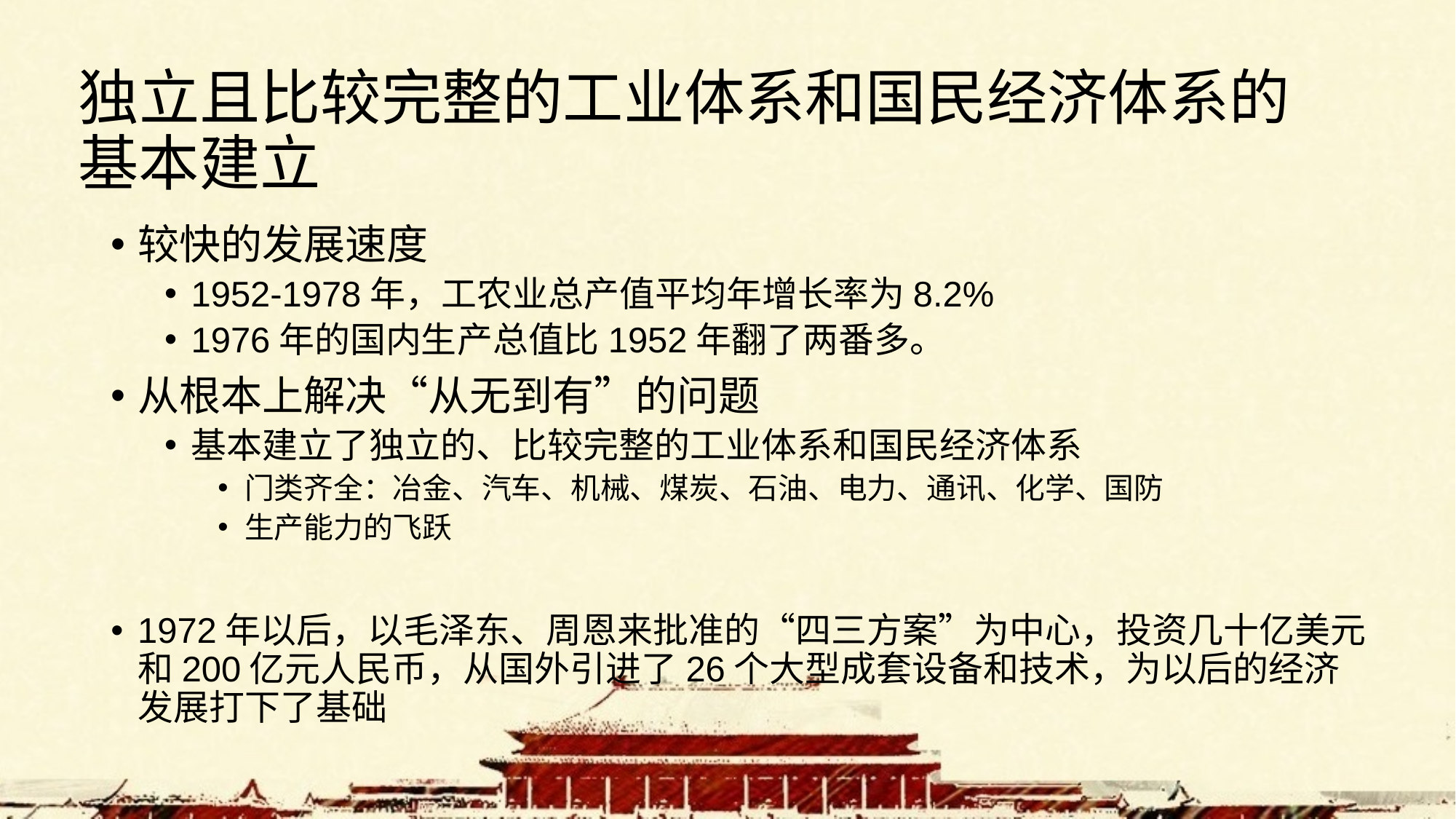

# 独立且比较完整的工业体系和国民经济体系的基本建立
较快的发展速度
1952-1978年，工农业总产值平均年增长率为8.2%
1976年的国内生产总值比1952年翻了两番多。
从根本上解决“从无到有”的问题
基本建立了独立的、比较完整的工业体系和国民经济体系
门类齐全：冶金、汽车、机械、煤炭、石油、电力、通讯、化学、国防
生产能力的飞跃

1972年以后，以毛泽东、周恩来批准的“四三方案”为中心，投资几十亿美元和200亿元人民币，从国外引进了26个大型成套设备和技术，为以后的经济发展打下了基础